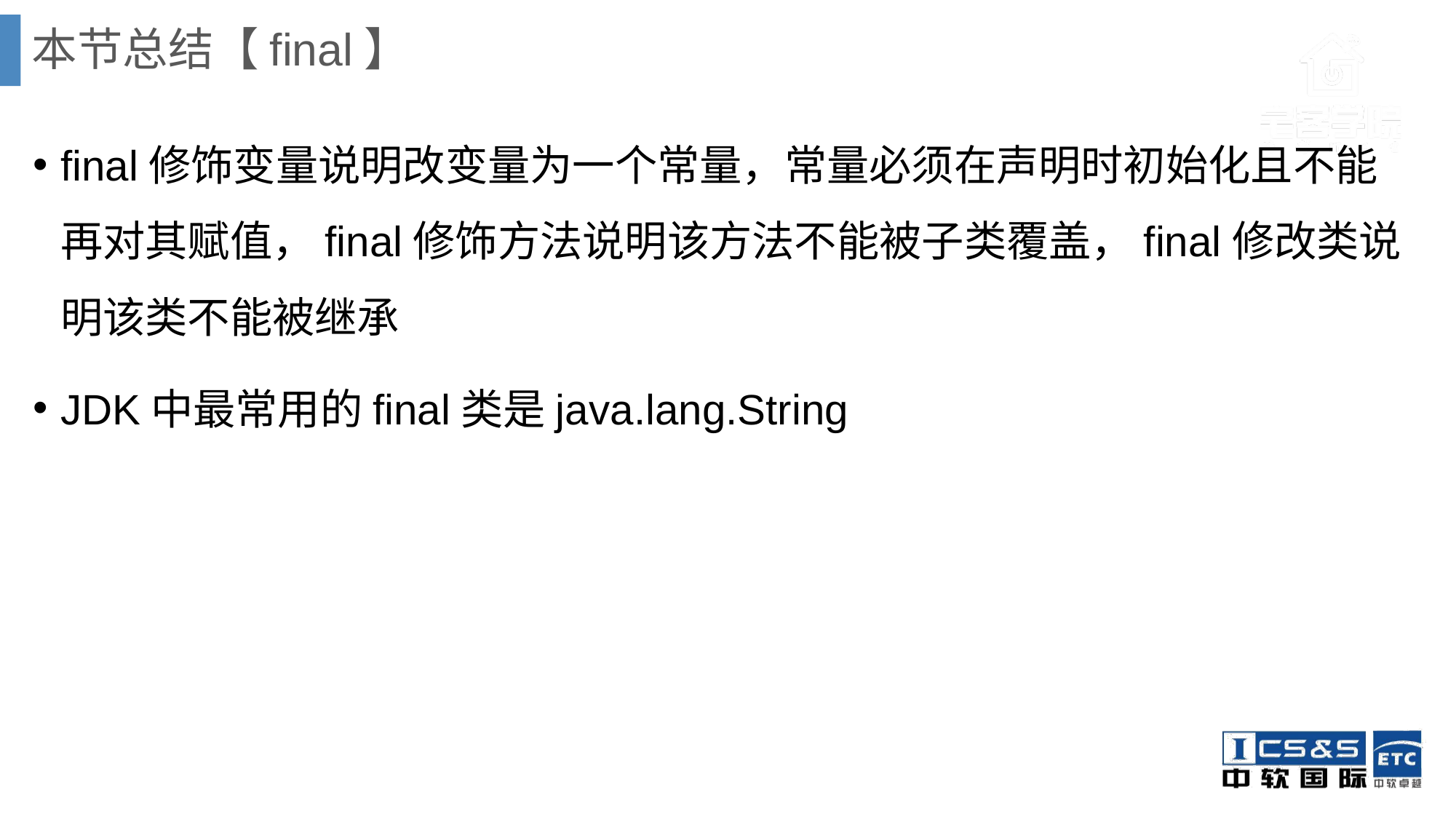

# 本节总结【final】
final修饰变量说明改变量为一个常量，常量必须在声明时初始化且不能再对其赋值，final修饰方法说明该方法不能被子类覆盖，final修改类说明该类不能被继承
JDK中最常用的final类是java.lang.String